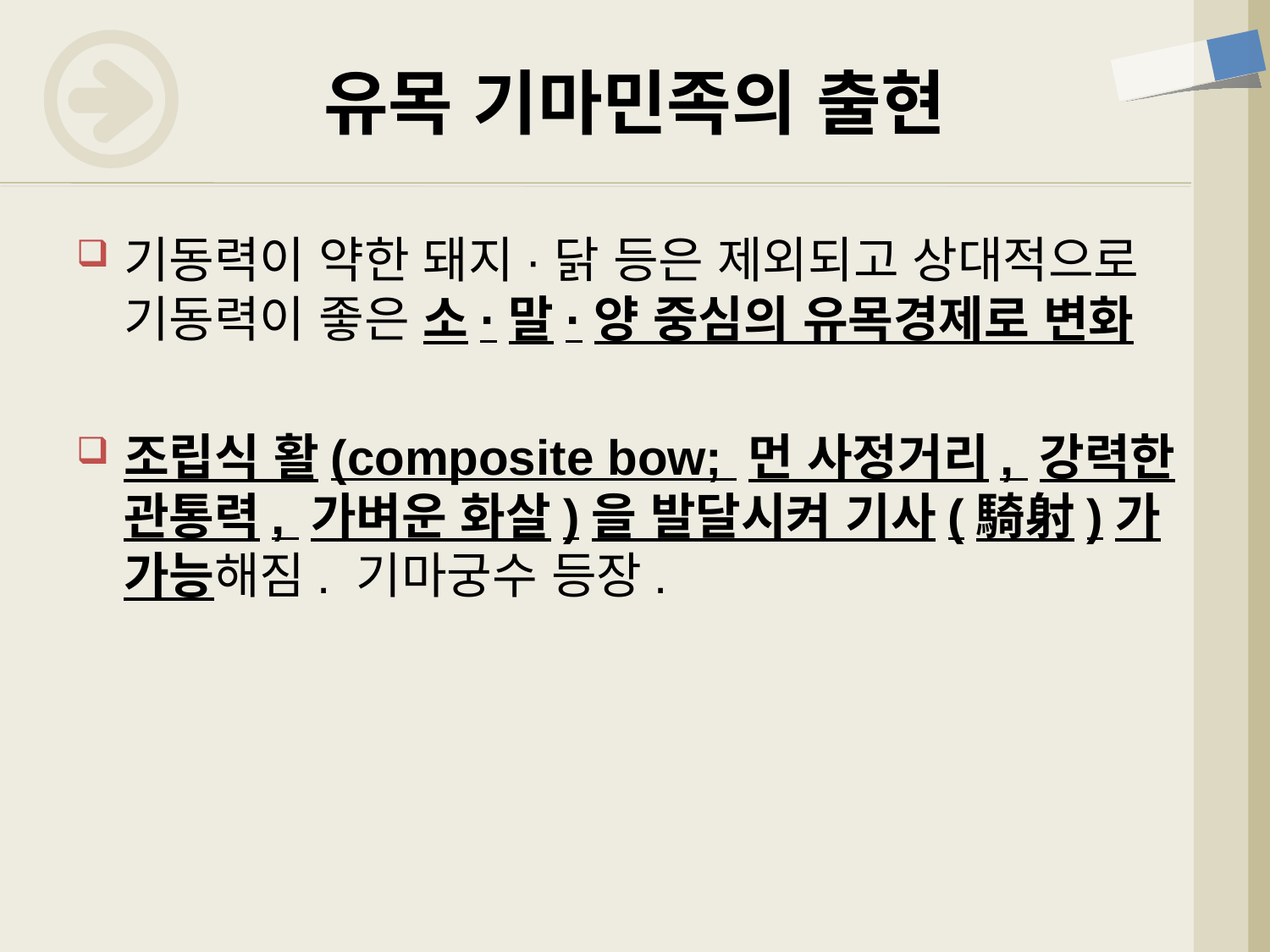

# 유목 기마민족의 출현
기동력이 약한 돼지·닭 등은 제외되고 상대적으로 기동력이 좋은 소·말·양 중심의 유목경제로 변화

조립식 활(composite bow; 먼 사정거리, 강력한 관통력, 가벼운 화살)을 발달시켜 기사(騎射)가 가능해짐. 기마궁수 등장.